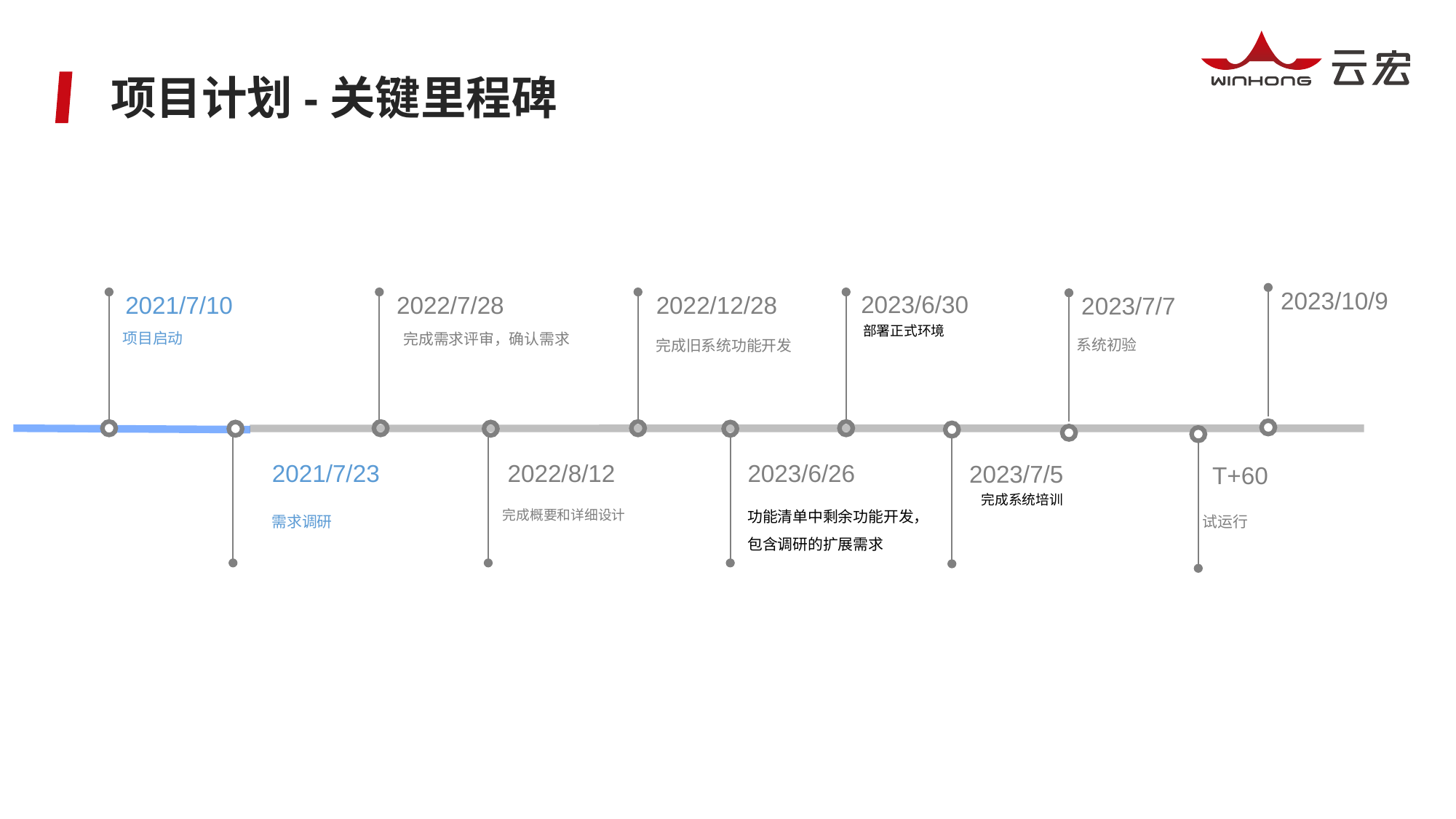

# 项目计划-关键里程碑
2023/10/9
2023/6/30
2021/7/10
2022/7/28
2022/12/28
2023/7/7

部署正式环境
项目启动
完成需求评审，确认需求
系统初验
完成旧系统功能开发

2022/8/12
2023/6/26
2021/7/23
2023/7/5
T+60
完成系统培训
功能清单中剩余功能开发，包含调研的扩展需求

需求调研
完成概要和详细设计
试运行